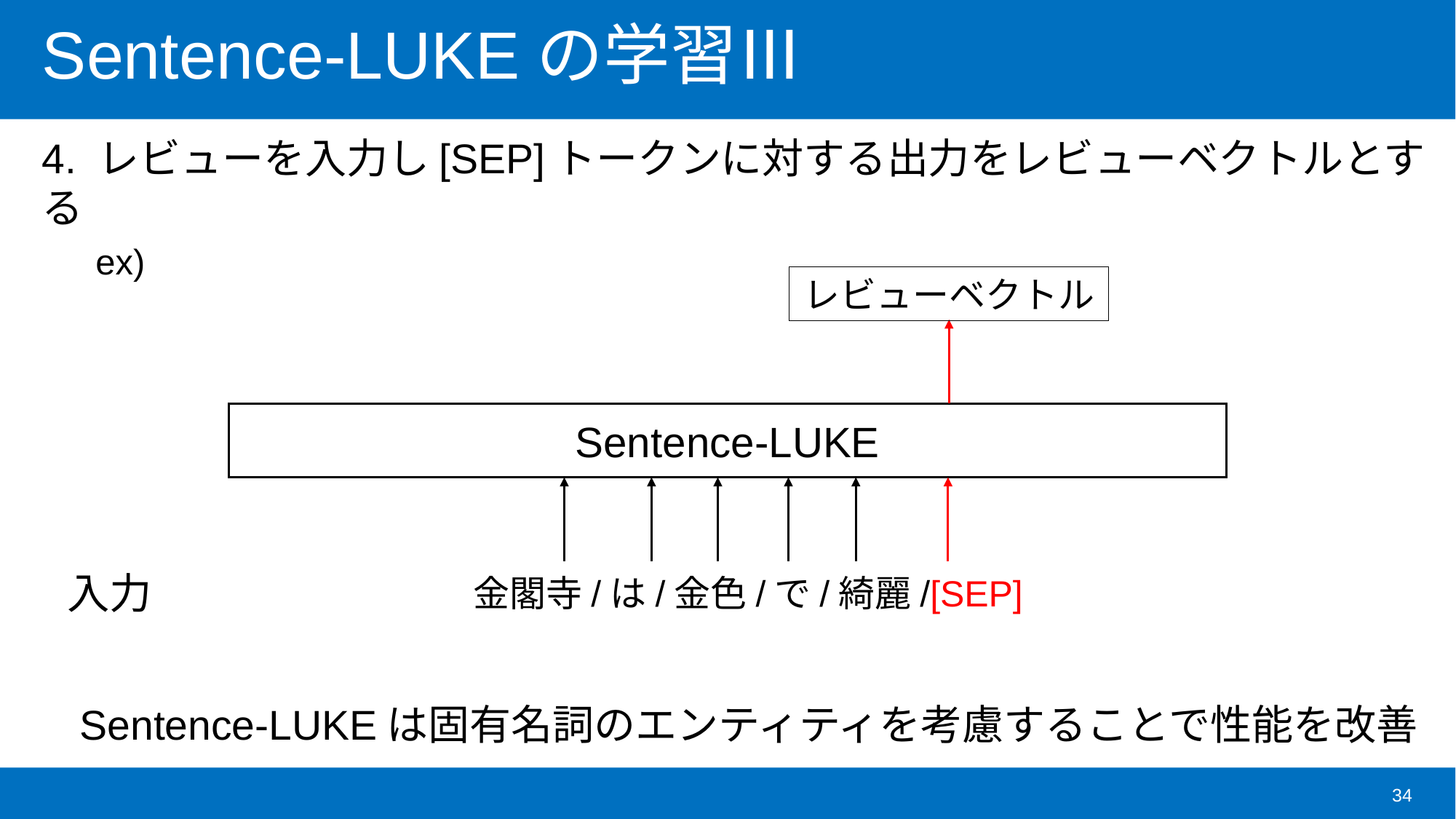

# Sentence-LUKEの学習Ⅲ
4. レビューを入力し[SEP]トークンに対する出力をレビューベクトルとする
ex)

Sentence-LUKEは固有名詞のエンティティを考慮することで性能を改善
レビューベクトル
Sentence-LUKE
入力
金閣寺/は/金色/で/綺麗/[SEP]
34